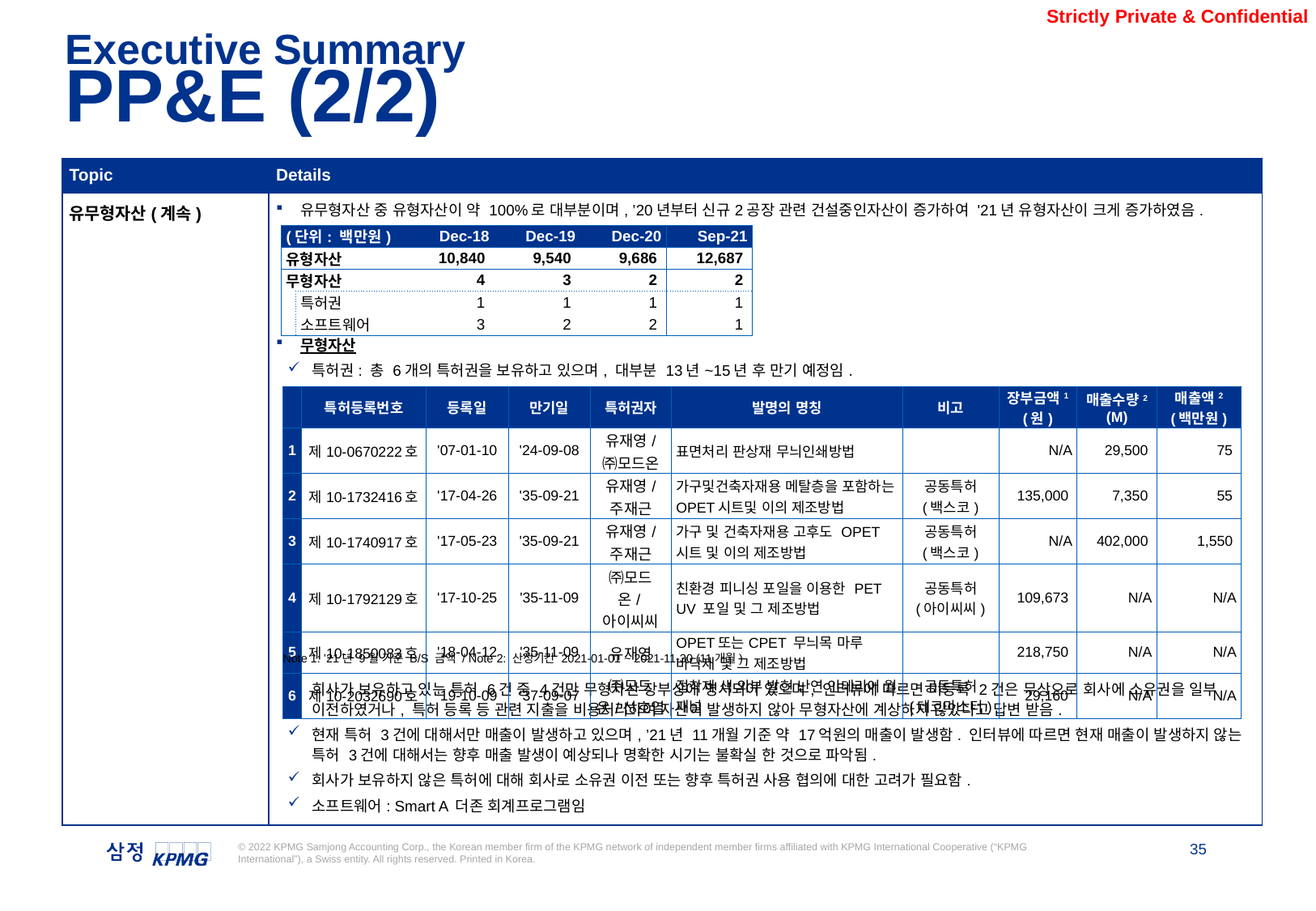

Executive Summary
PP&E (2/2)
| Topic | Details |
| --- | --- |
| 유무형자산(계속) | 유무형자산 중 유형자산이 약 100%로 대부분이며, ’20년부터 신규2공장 관련 건설중인자산이 증가하여 '21년 유형자산이 크게 증가하였음. 무형자산 특허권: 총 6개의 특허권을 보유하고 있으며, 대부분 13년~15년 후 만기 예정임. 회사가 보유하고 있는 특허 6건 중 4건만 무형자산 장부상에 명시되어 있으며, 인터뷰에 따르면 미등록 2건은 무상으로 회사에 소유권을 일부 이전하였거나, 특허 등록 등 관련 지출을 비용처리하여 자산이 발생하지 않아 무형자산에 계상하지 않았다고 답변 받음. 현재 특허 3건에 대해서만 매출이 발생하고 있으며, ’21년 11개월 기준 약 17억원의 매출이 발생함. 인터뷰에 따르면 현재 매출이 발생하지 않는 특허 3건에 대해서는 향후 매출 발생이 예상되나 명확한 시기는 불확실 한 것으로 파악됨. 회사가 보유하지 않은 특허에 대해 회사로 소유권 이전 또는 향후 특허권 사용 협의에 대한 고려가 필요함. 소프트웨어: Smart A 더존 회계프로그램임 |
| (단위: 백만원) |  | Dec-18 | Dec-19 | Dec-20 | Sep-21 |
| --- | --- | --- | --- | --- | --- |
| 유형자산 |  | 10,840 | 9,540 | 9,686 | 12,687 |
| 무형자산 |  | 4 | 3 | 2 | 2 |
|  | 특허권 | 1 | 1 | 1 | 1 |
|  | 소프트웨어 | 3 | 2 | 2 | 1 |
|  | 특허등록번호 | 등록일 | 만기일 | 특허권자 | 발명의 명칭 | 비고 | 장부금액1 (원) | 매출수량2 (M) | 매출액2 (백만원) |
| --- | --- | --- | --- | --- | --- | --- | --- | --- | --- |
| 1 | 제10-0670222호 | '07-01-10 | '24-09-08 | 유재영/ ㈜모드온 | 표면처리 판상재 무늬인쇄방법 |  | N/A | 29,500 | 75 |
| 2 | 제10-1732416호 | '17-04-26 | '35-09-21 | 유재영/ 주재근 | 가구및건축자재용 메탈층을 포함하는 OPET시트및 이의 제조방법 | 공동특허 (백스코) | 135,000 | 7,350 | 55 |
| 3 | 제10-1740917호 | '17-05-23 | '35-09-21 | 유재영/ 주재근 | 가구 및 건축자재용 고후도 OPET시트 및 이의 제조방법 | 공동특허 (백스코) | N/A | 402,000 | 1,550 |
| 4 | 제10-1792129호 | '17-10-25 | '35-11-09 | ㈜모드온/아이씨씨 | 친환경 피니싱 포일을 이용한 PET UV 포일 및 그 제조방법 | 공동특허 (아이씨씨) | 109,673 | N/A | N/A |
| 5 | 제10-1850083호 | '18-04-12 | '35-11-09 | 유재영 | OPET또는CPET 무늬목 마루 바닥재 및 그 제조방법 |  | 218,750 | N/A | N/A |
| 6 | 제10-2032690호 | ‘19-10-09 | ‘37-09-07 | ㈜모드온/신호열 | 접착제 색 외부 발현 난연 인테리어 월 패널 | 공동특허 (데코마스터) | 29,160 | N/A | N/A |
Note 1: ’21년 9월 기준 B/S 금액 / Note 2: 산정기간 2021-01-01 ~ 2021-11-30 (11개월)